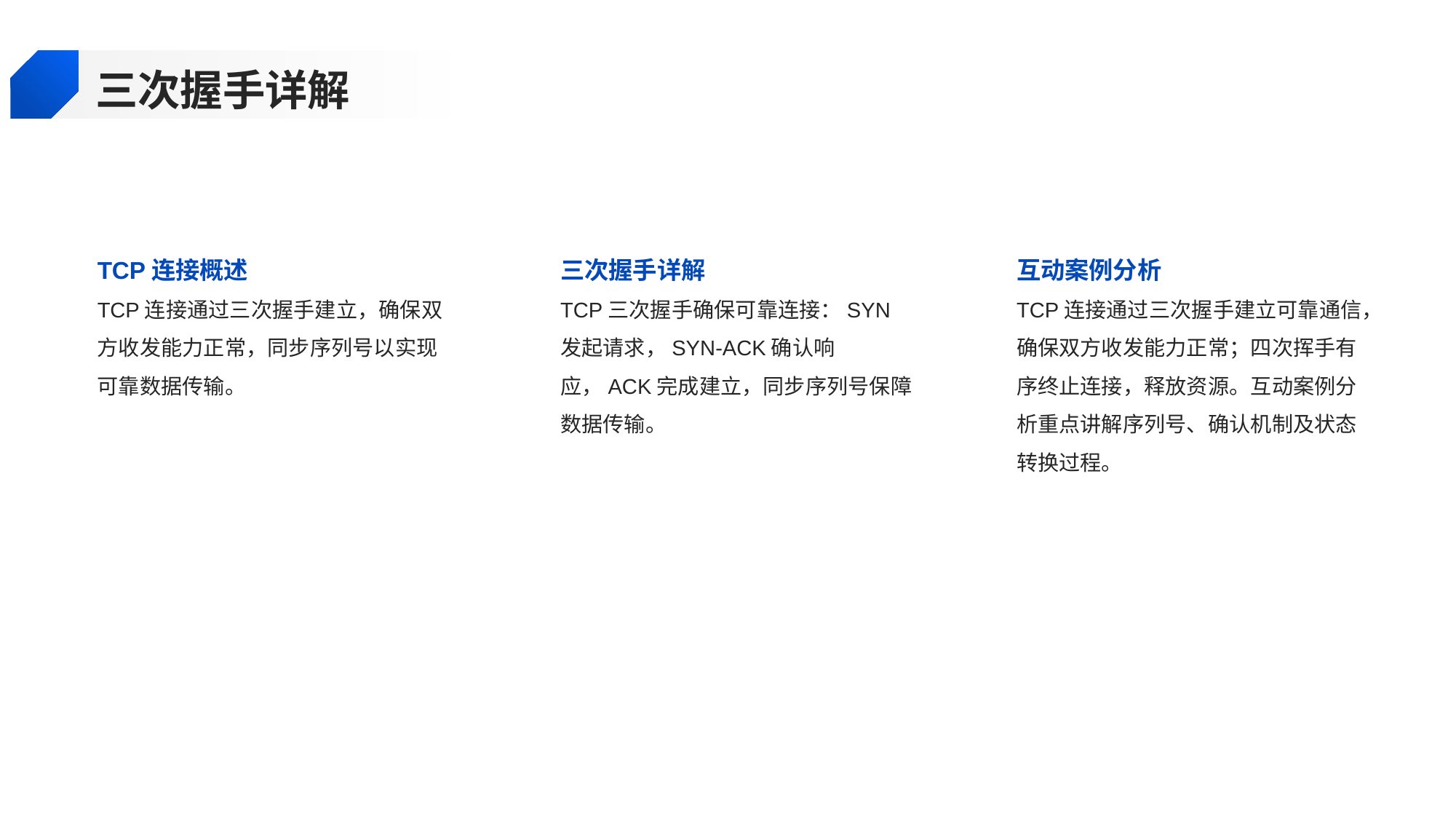

三次握手详解
TCP连接概述
三次握手详解
互动案例分析
TCP连接通过三次握手建立，确保双方收发能力正常，同步序列号以实现可靠数据传输。
TCP三次握手确保可靠连接：SYN发起请求，SYN-ACK确认响应，ACK完成建立，同步序列号保障数据传输。
TCP连接通过三次握手建立可靠通信，确保双方收发能力正常；四次挥手有序终止连接，释放资源。互动案例分析重点讲解序列号、确认机制及状态转换过程。